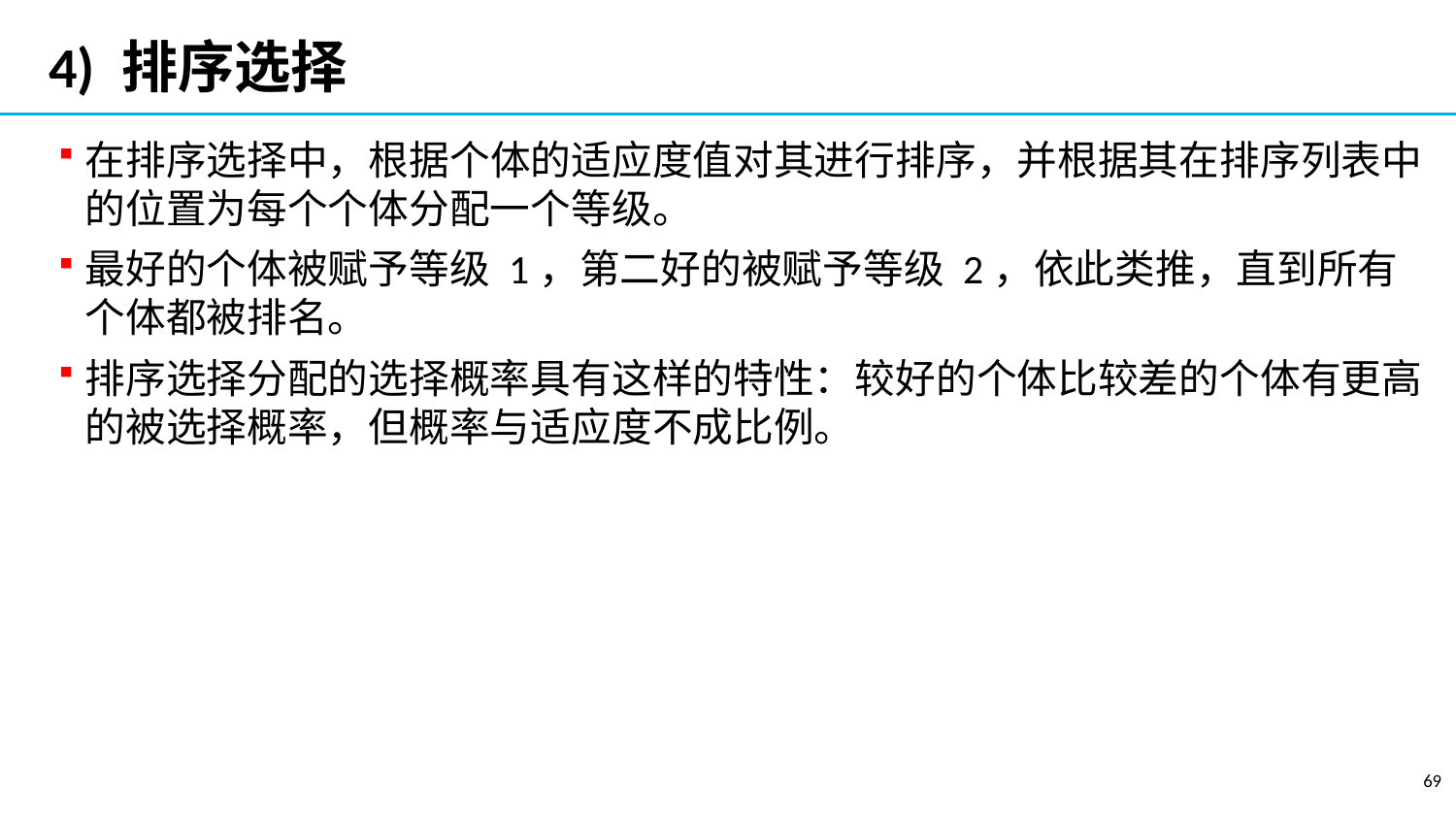

# 4) 排序选择

在排序选择中，根据个体的适应度值对其进行排序，并根据其在排序列表中的位置为每个个体分配一个等级。
最好的个体被赋予等级 1，第二好的被赋予等级 2，依此类推，直到所有个体都被排名。
排序选择分配的选择概率具有这样的特性：较好的个体比较差的个体有更高的被选择概率，但概率与适应度不成比例。

69